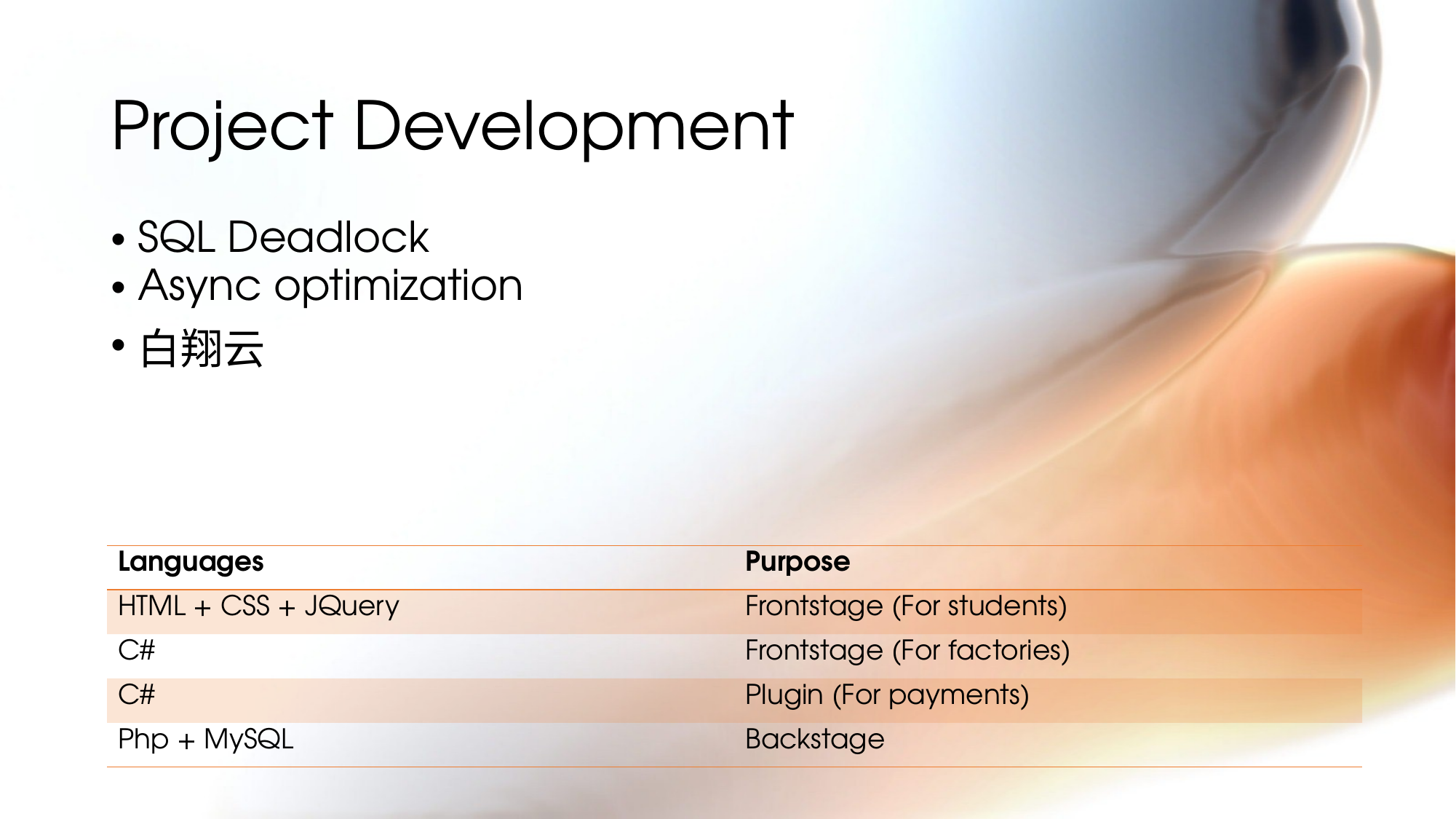

# Project Development
SQL Deadlock
Async optimization
白翔云

| Languages | Purpose |
| --- | --- |
| HTML + CSS + JQuery | Frontstage (For students) |
| C# | Frontstage (For factories) |
| C# | Plugin (For payments) |
| Php + MySQL | Backstage |